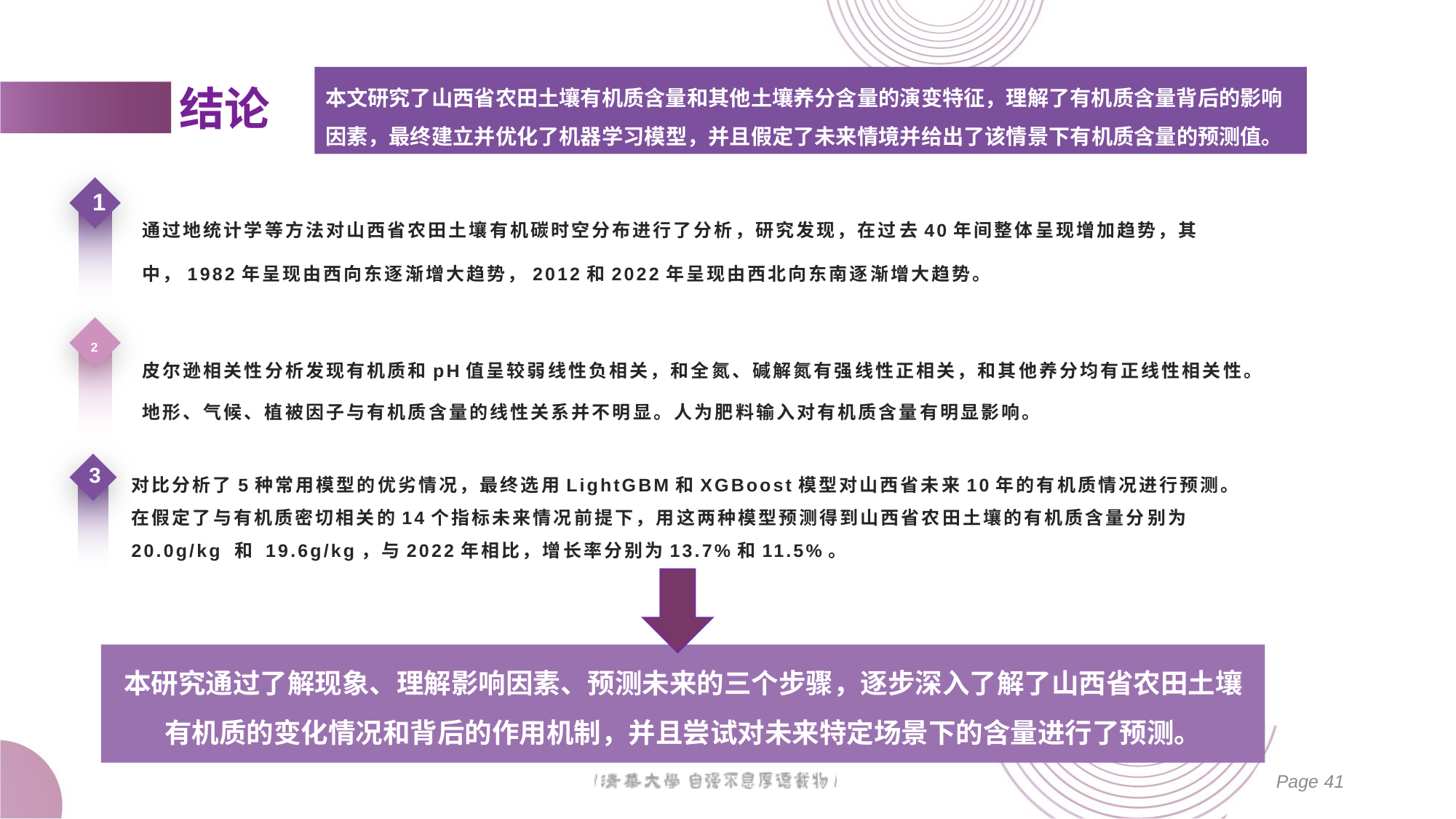

本文研究了山西省农田土壤有机质含量和其他土壤养分含量的演变特征，理解了有机质含量背后的影响因素，最终建立并优化了机器学习模型，并且假定了未来情境并给出了该情景下有机质含量的预测值。
# 结论
通过地统计学等方法对山西省农田土壤有机碳时空分布进行了分析，研究发现，在过去40年间整体呈现增加趋势，其中，1982年呈现由西向东逐渐增大趋势，2012和2022年呈现由西北向东南逐渐增大趋势。

1

皮尔逊相关性分析发现有机质和pH值呈较弱线性负相关，和全氮、碱解氮有强线性正相关，和其他养分均有正线性相关性。地形、气候、植被因子与有机质含量的线性关系并不明显。人为肥料输入对有机质含量有明显影响。

2

对比分析了5种常用模型的优劣情况，最终选用LightGBM和XGBoost模型对山西省未来10年的有机质情况进行预测。在假定了与有机质密切相关的14个指标未来情况前提下，用这两种模型预测得到山西省农田土壤的有机质含量分别为 20.0g/kg 和 19.6g/kg，与2022年相比，增长率分别为13.7%和11.5%。

3

本研究通过了解现象、理解影响因素、预测未来的三个步骤，逐步深入了解了山西省农田土壤有机质的变化情况和背后的作用机制，并且尝试对未来特定场景下的含量进行了预测。
Page 41